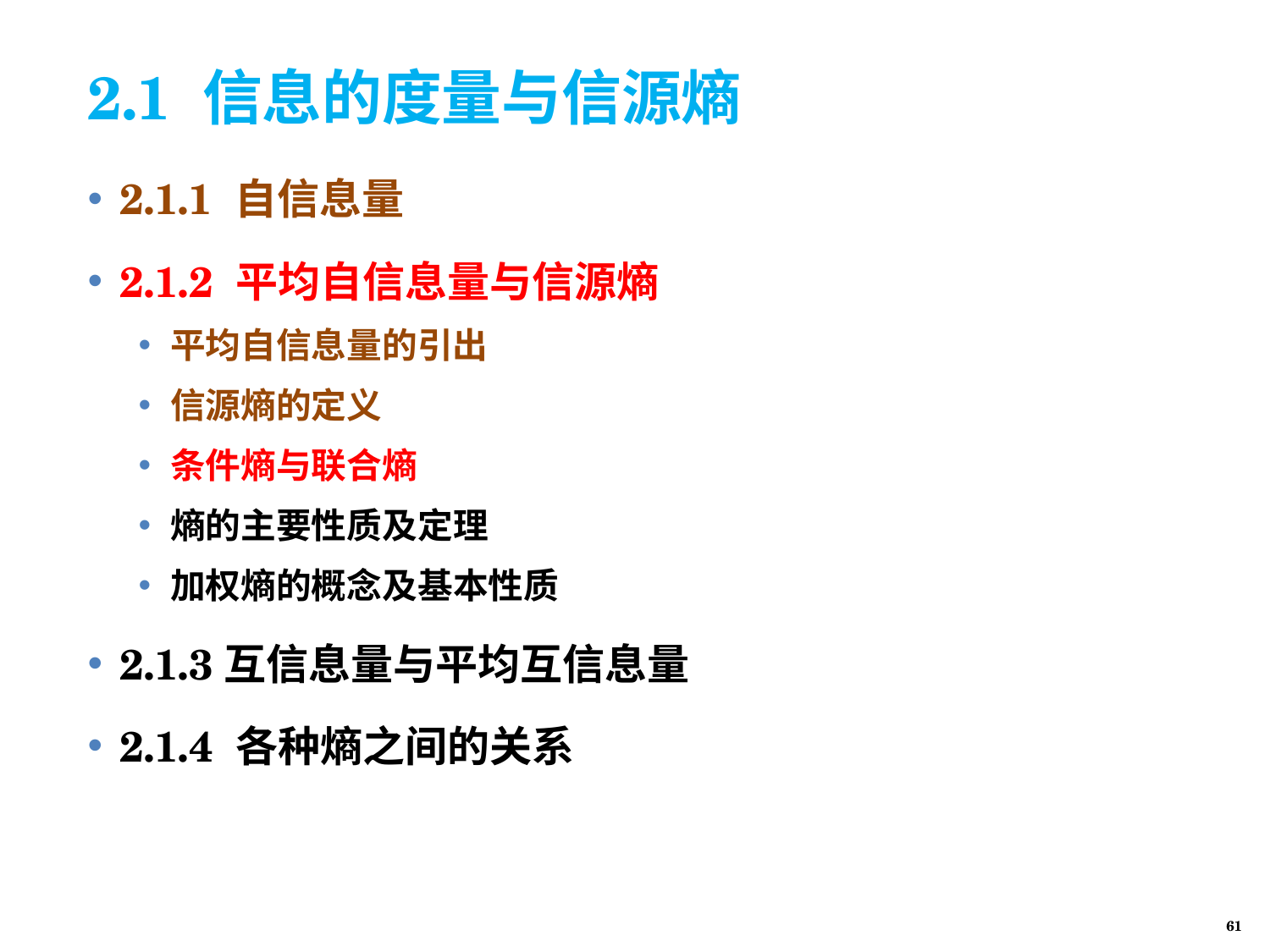

# 2.1 信息的度量与信源熵
2.1.1 自信息量
2.1.2 平均自信息量与信源熵
平均自信息量的引出
信源熵的定义
条件熵与联合熵
熵的主要性质及定理
加权熵的概念及基本性质
2.1.3互信息量与平均互信息量
2.1.4 各种熵之间的关系

61